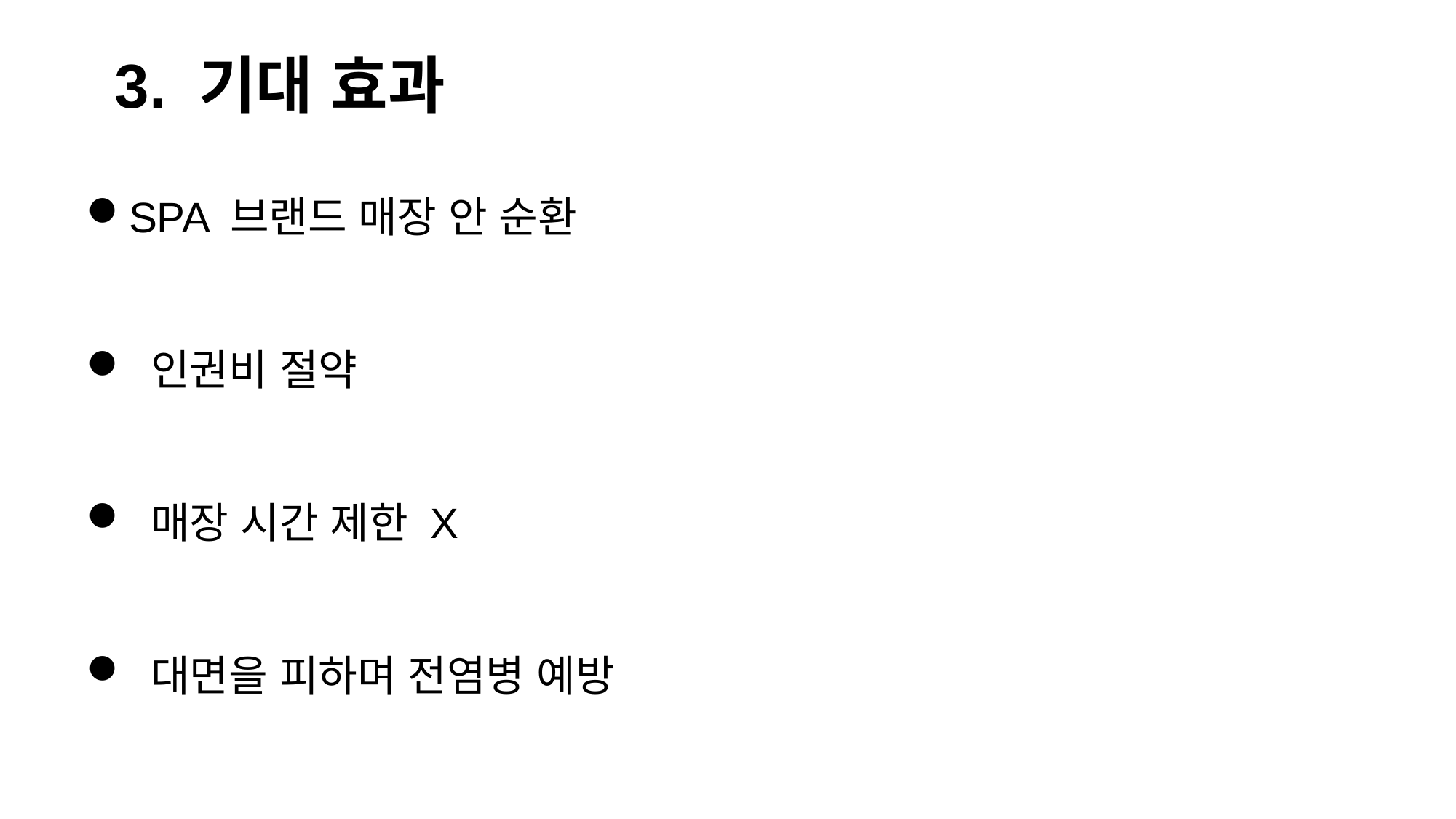

# 3. 기대 효과
SPA 브랜드 매장 안 순환

 인권비 절약

 매장 시간 제한 X

 대면을 피하며 전염병 예방